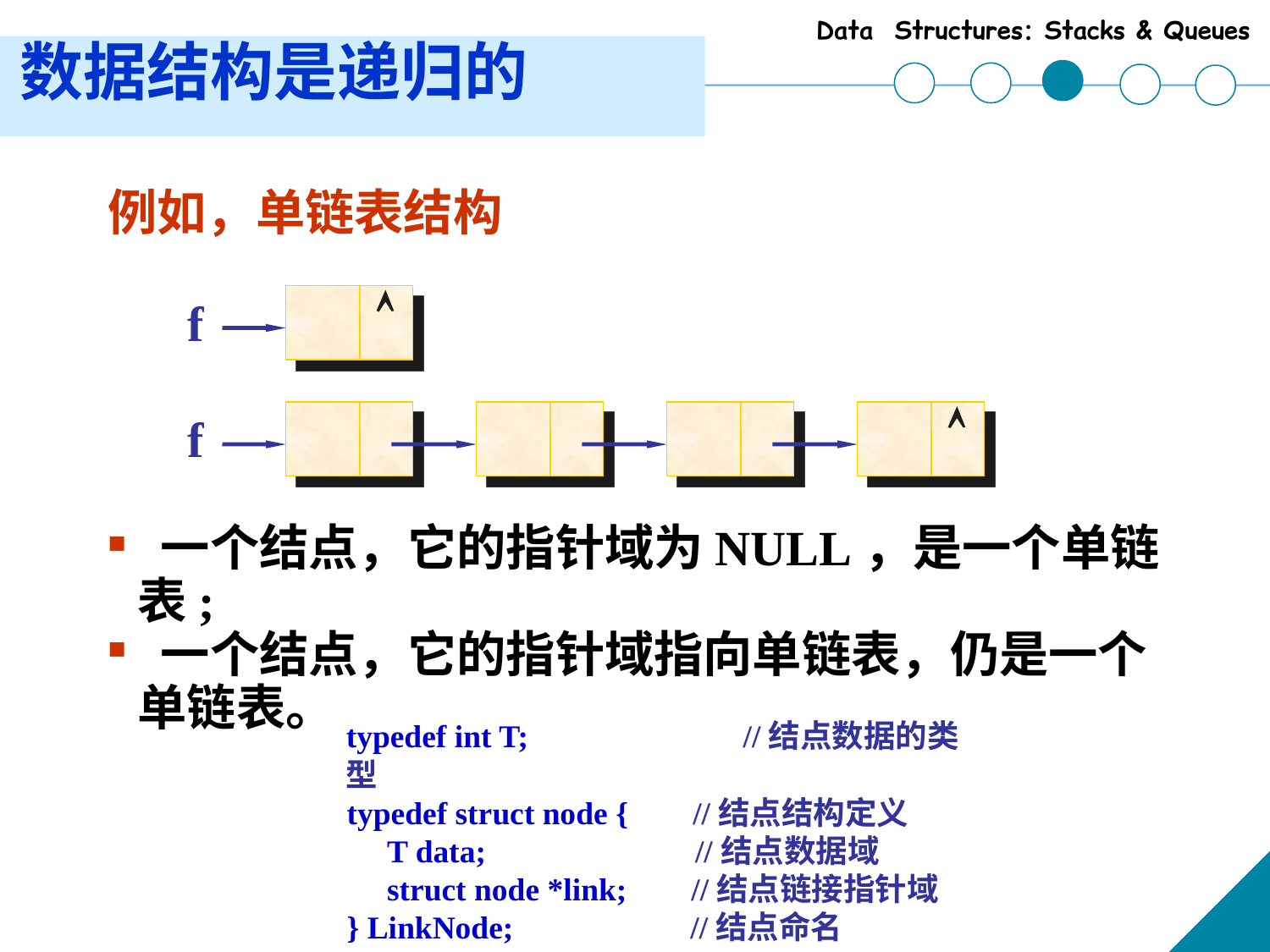

数据结构是递归的

 例如，单链表结构
∧
f

∧
f

 一个结点，它的指针域为NULL，是一个单链表;
 一个结点，它的指针域指向单链表，仍是一个单链表。
	typedef int T;		  //结点数据的类型
      typedef struct node {        //结点结构定义
           T data;                          //结点数据域
           struct node *link;        //结点链接指针域
      } LinkNode;                      //结点命名